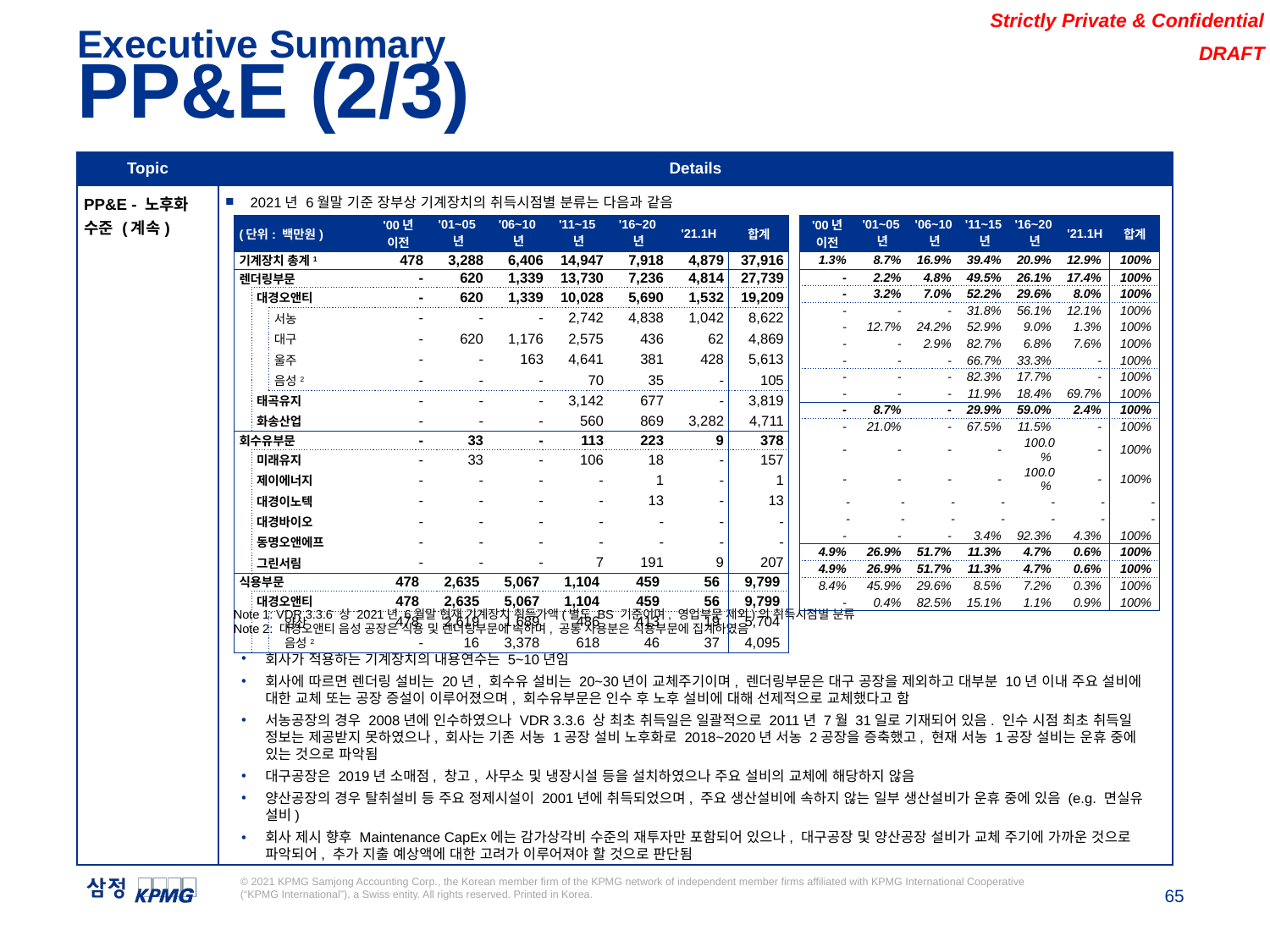

Executive Summary
PP&E (2/3)
| Topic | Details |
| --- | --- |
| PP&E - 노후화 수준 (계속) | 2021년 6월말 기준 장부상 기계장치의 취득시점별 분류는 다음과 같음 |
| (단위: 백만원) |  |  | '00년 이전 | '01~05년 | '06~10년 | '11~15년 | '16~20년 | '21.1H | 합계 |
| --- | --- | --- | --- | --- | --- | --- | --- | --- | --- |
| 기계장치 총계1 |  |  | 478 | 3,288 | 6,406 | 14,947 | 7,918 | 4,879 | 37,916 |
| 렌더링부문 |  |  | - | 620 | 1,339 | 13,730 | 7,236 | 4,814 | 27,739 |
|  | 대경오앤티 |  | - | 620 | 1,339 | 10,028 | 5,690 | 1,532 | 19,209 |
|  |  | 서농 | - | - | - | 2,742 | 4,838 | 1,042 | 8,622 |
|  |  | 대구 | - | 620 | 1,176 | 2,575 | 436 | 62 | 4,869 |
|  |  | 울주 | - | - | 163 | 4,641 | 381 | 428 | 5,613 |
|  |  | 음성2 | - | - | - | 70 | 35 | - | 105 |
|  | 태곡유지 |  | - | - | - | 3,142 | 677 | - | 3,819 |
|  | 화송산업 |  | - | - | - | 560 | 869 | 3,282 | 4,711 |
| 회수유부문 |  |  | - | 33 | - | 113 | 223 | 9 | 378 |
|  | 미래유지 |  | - | 33 | - | 106 | 18 | - | 157 |
|  | 제이에너지 |  | - | - | - | - | 1 | - | 1 |
|  | 대경이노텍 |  | - | - | - | - | 13 | - | 13 |
|  | 대경바이오 |  | - | - | - | - | - | - | - |
|  | 동명오앤에프 |  | - | - | - | - | - | - | - |
|  | 그린서림 |  | - | - | - | 7 | 191 | 9 | 207 |
| 식용부문 |  |  | 478 | 2,635 | 5,067 | 1,104 | 459 | 56 | 9,799 |
|  | 대경오앤티 |  | 478 | 2,635 | 5,067 | 1,104 | 459 | 56 | 9,799 |
|  |  | 양산 | 478 | 2,619 | 1,689 | 486 | 413 | 19 | 5,704 |
|  |  | 음성2 | - | 16 | 3,378 | 618 | 46 | 37 | 4,095 |
| '00년 이전 | '01~05년 | '06~10년 | '11~15년 | '16~20년 | '21.1H | 합계 |
| --- | --- | --- | --- | --- | --- | --- |
| 1.3% | 8.7% | 16.9% | 39.4% | 20.9% | 12.9% | 100% |
| - | 2.2% | 4.8% | 49.5% | 26.1% | 17.4% | 100% |
| - | 3.2% | 7.0% | 52.2% | 29.6% | 8.0% | 100% |
| - | - | - | 31.8% | 56.1% | 12.1% | 100% |
| - | 12.7% | 24.2% | 52.9% | 9.0% | 1.3% | 100% |
| - | - | 2.9% | 82.7% | 6.8% | 7.6% | 100% |
| - | - | - | 66.7% | 33.3% | - | 100% |
| - | - | - | 82.3% | 17.7% | - | 100% |
| - | - | - | 11.9% | 18.4% | 69.7% | 100% |
| - | 8.7% | - | 29.9% | 59.0% | 2.4% | 100% |
| - | 21.0% | - | 67.5% | 11.5% | - | 100% |
| - | - | - | - | 100.0% | - | 100% |
| - | - | - | - | 100.0% | - | 100% |
| - | - | - | - | - | - | - |
| - | - | - | - | - | - | - |
| - | - | - | 3.4% | 92.3% | 4.3% | 100% |
| 4.9% | 26.9% | 51.7% | 11.3% | 4.7% | 0.6% | 100% |
| 4.9% | 26.9% | 51.7% | 11.3% | 4.7% | 0.6% | 100% |
| 8.4% | 45.9% | 29.6% | 8.5% | 7.2% | 0.3% | 100% |
| - | 0.4% | 82.5% | 15.1% | 1.1% | 0.9% | 100% |
Note 1: VDR 3.3.6 상 2021년 6월말 현재 기계장치 취득가액(별도 BS 기준이며, 영업부문 제외)의 취득시점별 분류
Note 2: 대경오앤티 음성 공장은 식용 및 렌더링부문에 속하며, 공통 사용분은 식용부문에 집계하였음
회사가 적용하는 기계장치의 내용연수는 5~10년임
회사에 따르면 렌더링 설비는 20년, 회수유 설비는 20~30년이 교체주기이며, 렌더링부문은 대구 공장을 제외하고 대부분 10년 이내 주요 설비에 대한 교체 또는 공장 증설이 이루어졌으며, 회수유부문은 인수 후 노후 설비에 대해 선제적으로 교체했다고 함
서농공장의 경우 2008년에 인수하였으나 VDR 3.3.6 상 최초 취득일은 일괄적으로 2011년 7월 31일로 기재되어 있음. 인수 시점 최초 취득일 정보는 제공받지 못하였으나, 회사는 기존 서농 1공장 설비 노후화로 2018~2020년 서농 2공장을 증축했고, 현재 서농 1공장 설비는 운휴 중에 있는 것으로 파악됨
대구공장은 2019년 소매점, 창고, 사무소 및 냉장시설 등을 설치하였으나 주요 설비의 교체에 해당하지 않음
양산공장의 경우 탈취설비 등 주요 정제시설이 2001년에 취득되었으며, 주요 생산설비에 속하지 않는 일부 생산설비가 운휴 중에 있음 (e.g. 면실유 설비)
회사 제시 향후 Maintenance CapEx에는 감가상각비 수준의 재투자만 포함되어 있으나, 대구공장 및 양산공장 설비가 교체 주기에 가까운 것으로 파악되어, 추가 지출 예상액에 대한 고려가 이루어져야 할 것으로 판단됨